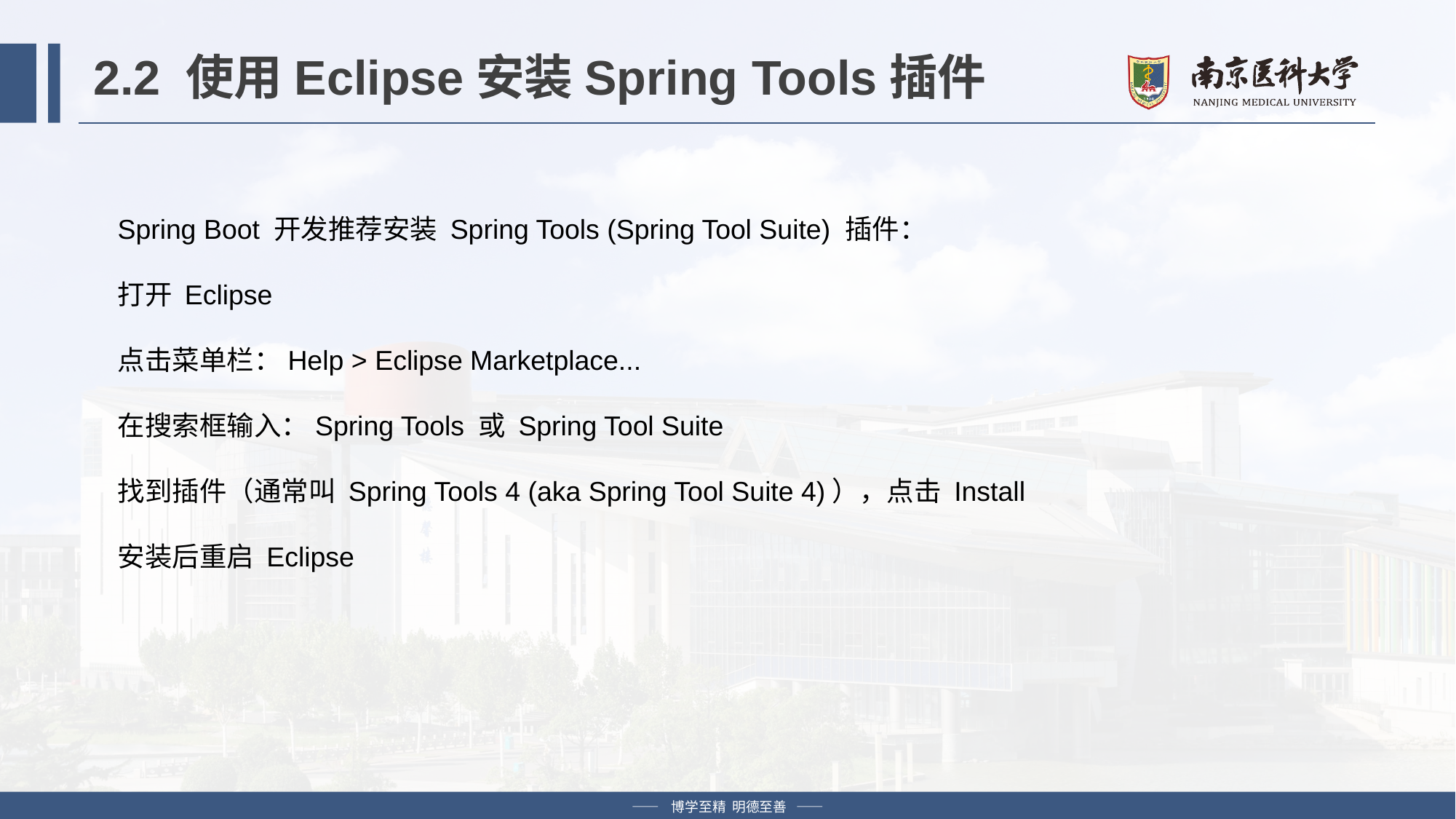

# 2.2 使用Eclipse安装Spring Tools插件
Spring Boot 开发推荐安装 Spring Tools (Spring Tool Suite) 插件：

打开 Eclipse

点击菜单栏：Help > Eclipse Marketplace...

在搜索框输入：Spring Tools 或 Spring Tool Suite

找到插件（通常叫 Spring Tools 4 (aka Spring Tool Suite 4)），点击 Install

安装后重启 Eclipse
——   博学至精  明德至善   ——